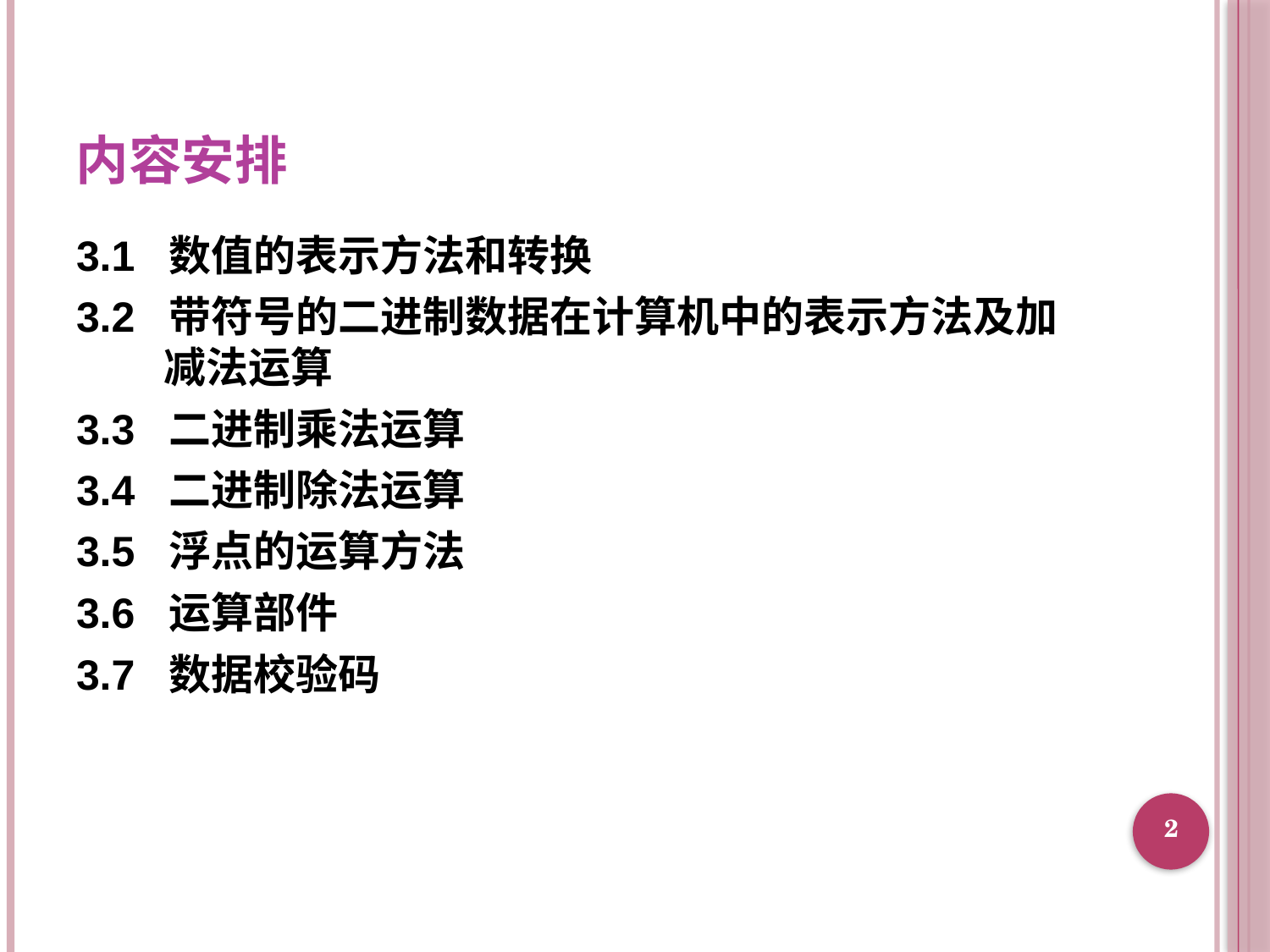

# 内容安排
3.1  数值的表示方法和转换
3.2  带符号的二进制数据在计算机中的表示方法及加减法运算
3.3  二进制乘法运算
3.4  二进制除法运算
3.5  浮点的运算方法
3.6  运算部件
3.7  数据校验码

2